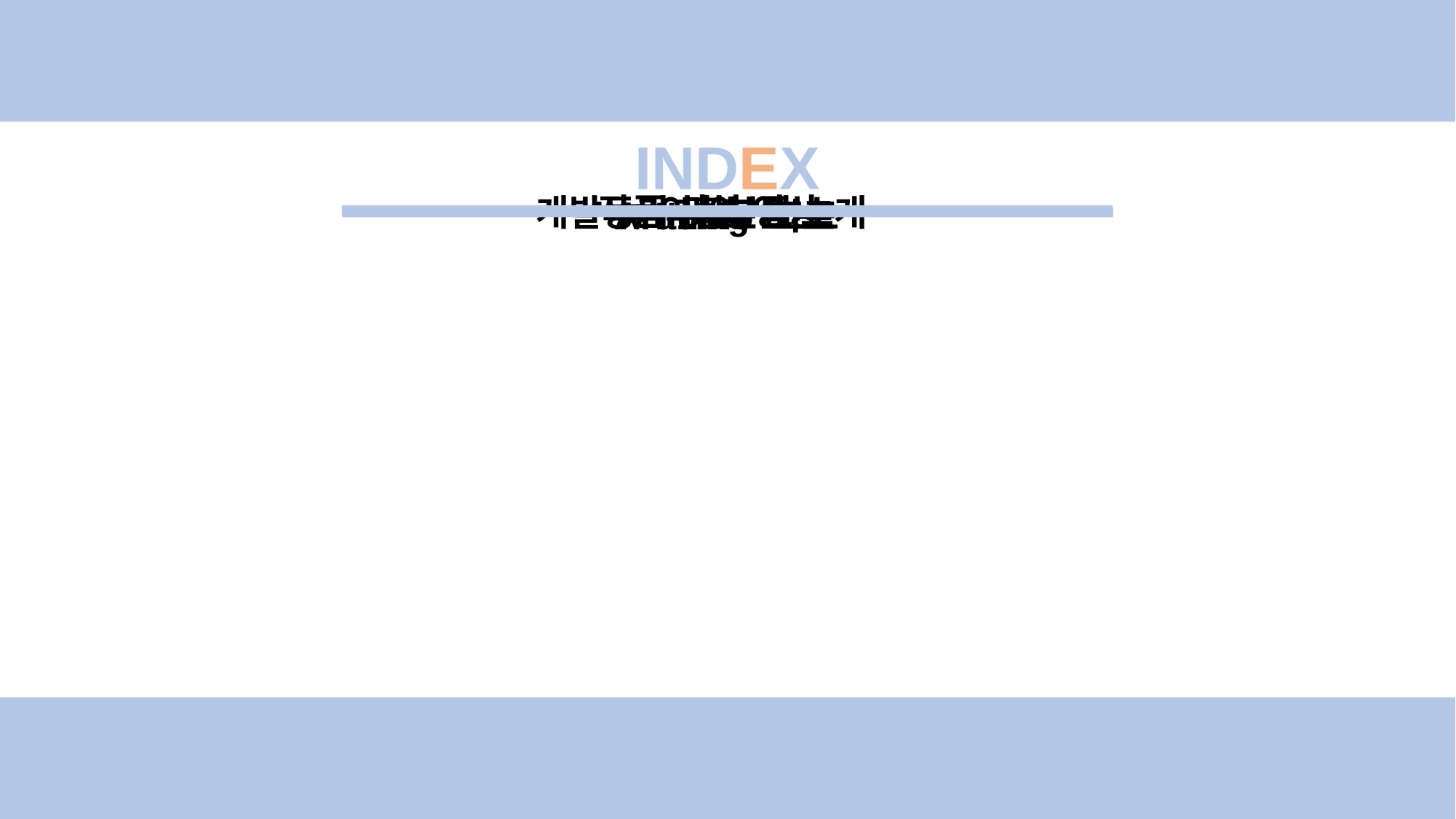

INDEX
작품 시연 영상
개발동기 및 부품 소개
역할분담
Arduino 코드
Fritzing 회로